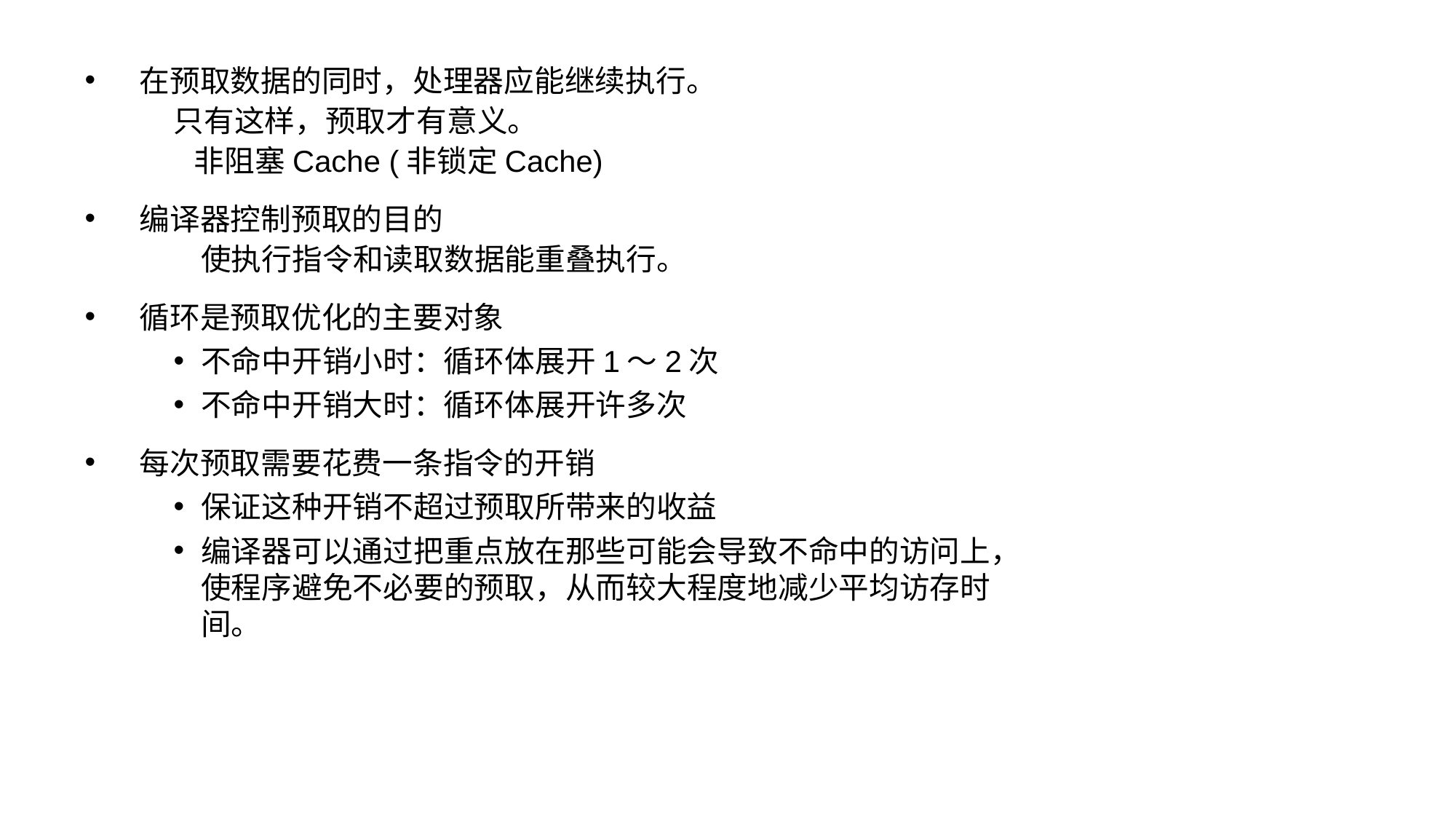

在预取数据的同时，处理器应能继续执行。
    只有这样，预取才有意义。
  非阻塞Cache (非锁定Cache)
编译器控制预取的目的
   使执行指令和读取数据能重叠执行。
循环是预取优化的主要对象
不命中开销小时：循环体展开1～2次
不命中开销大时：循环体展开许多次
每次预取需要花费一条指令的开销
保证这种开销不超过预取所带来的收益
编译器可以通过把重点放在那些可能会导致不命中的访问上，使程序避免不必要的预取，从而较大程度地减少平均访存时间。